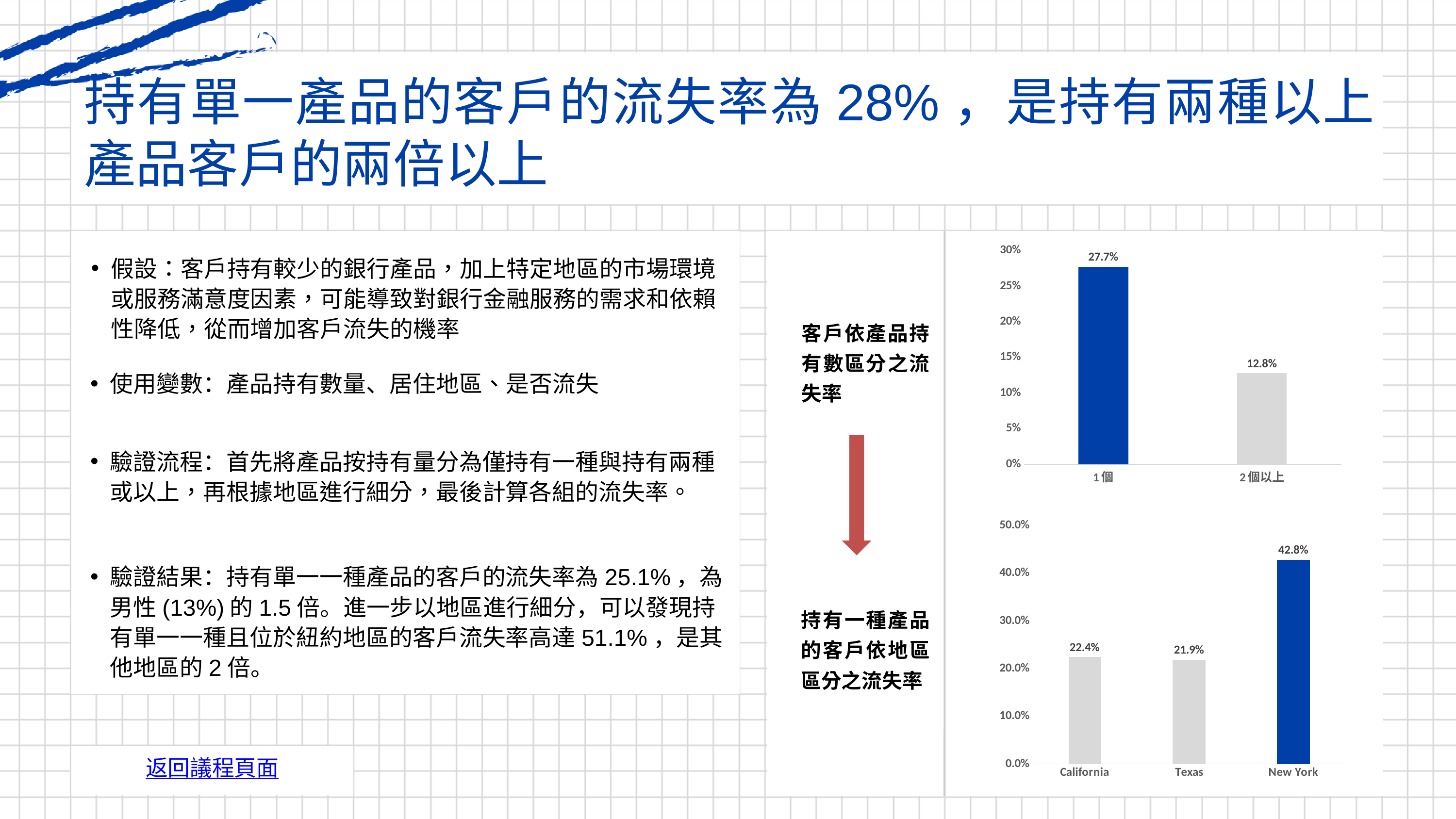

持有單一產品的客戶的流失率為28%，是持有兩種以上產品客戶的兩倍以上

### Chart

| Category | churn rate |
|---|---|
| 1個 | 0.27714398111723054 |
| 2個以上 | 0.1277461350691619 |
假設：客戶持有較少的銀行產品，加上特定地區的市場環境或服務滿意度因素，可能導致對銀行金融服務的需求和依賴性降低，從而增加客戶流失的機率

客戶依產品持有數區分之流失率
使用變數：產品持有數量、居住地區、是否流失

驗證流程：首先將產品按持有量分為僅持有一種與持有兩種或以上，再根據地區進行細分，最後計算各組的流失率。

### Chart

| Category |  |
|---|---|
| California | 0.2243436754176611 |
| Texas | 0.21867321867321868 |
| New York | 0.4284655300222387 |
驗證結果：持有單一一種產品的客戶的流失率為25.1%，為男性(13%)的1.5倍。進一步以地區進行細分，可以發現持有單一一種且位於紐約地區的客戶流失率高達51.1%，是其他地區的2倍。

持有一種產品的客戶依地區區分之流失率

返回議程頁面